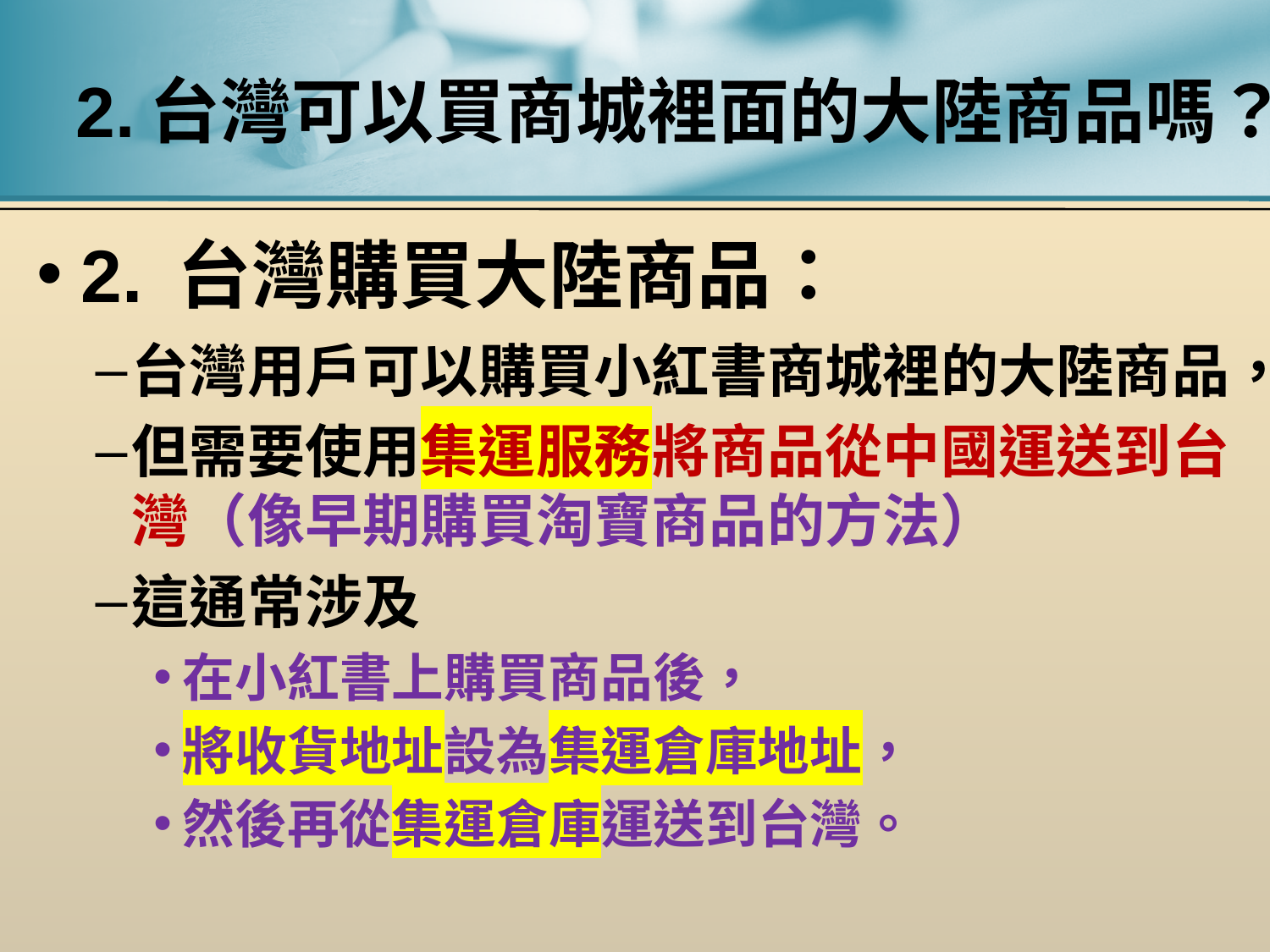

# 2.台灣可以買商城裡面的大陸商品嗎？
2. 台灣購買大陸商品：
台灣用戶可以購買小紅書商城裡的大陸商品，
但需要使用集運服務將商品從中國運送到台灣（像早期購買淘寶商品的方法）
這通常涉及
在小紅書上購買商品後，
將收貨地址設為集運倉庫地址，
然後再從集運倉庫運送到台灣。